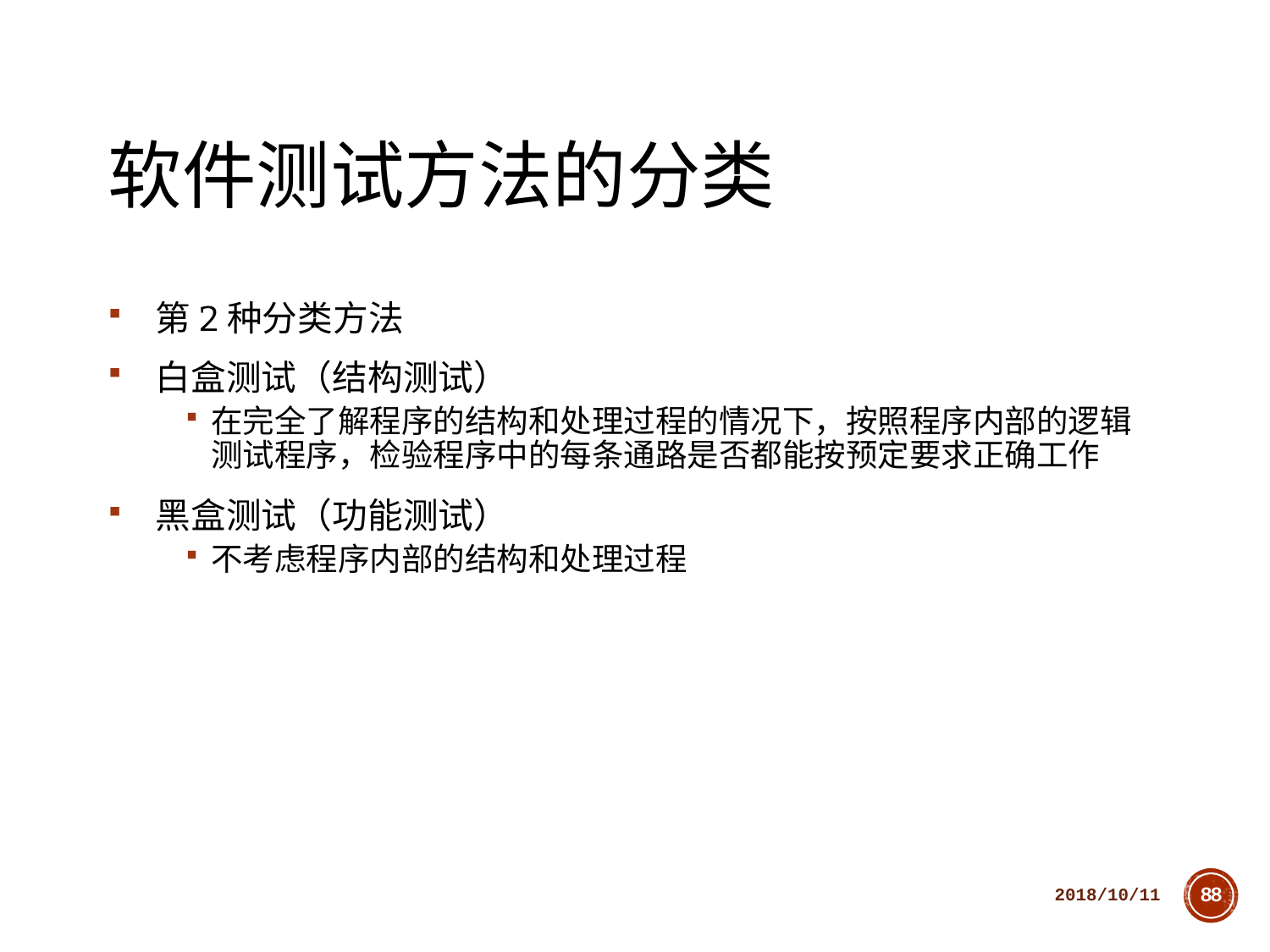

# 软件测试方法的分类
第2种分类方法
白盒测试（结构测试）
在完全了解程序的结构和处理过程的情况下，按照程序内部的逻辑测试程序，检验程序中的每条通路是否都能按预定要求正确工作
黑盒测试（功能测试）
不考虑程序内部的结构和处理过程
2018/10/11
88